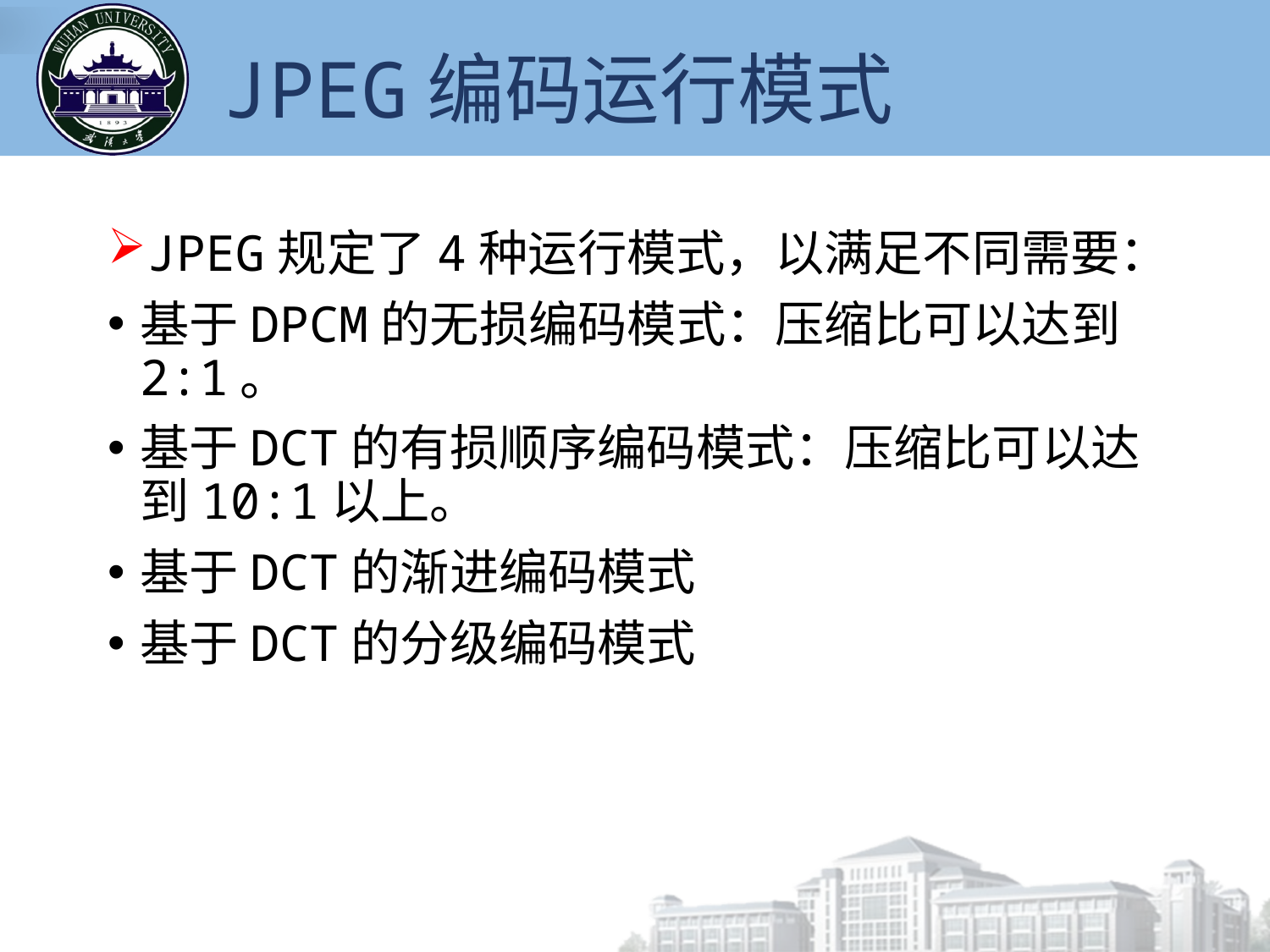

# JPEG编码运行模式
JPEG规定了4种运行模式，以满足不同需要：
基于DPCM的无损编码模式：压缩比可以达到2:1。
基于DCT的有损顺序编码模式：压缩比可以达到10:1以上。
基于DCT的渐进编码模式
基于DCT的分级编码模式